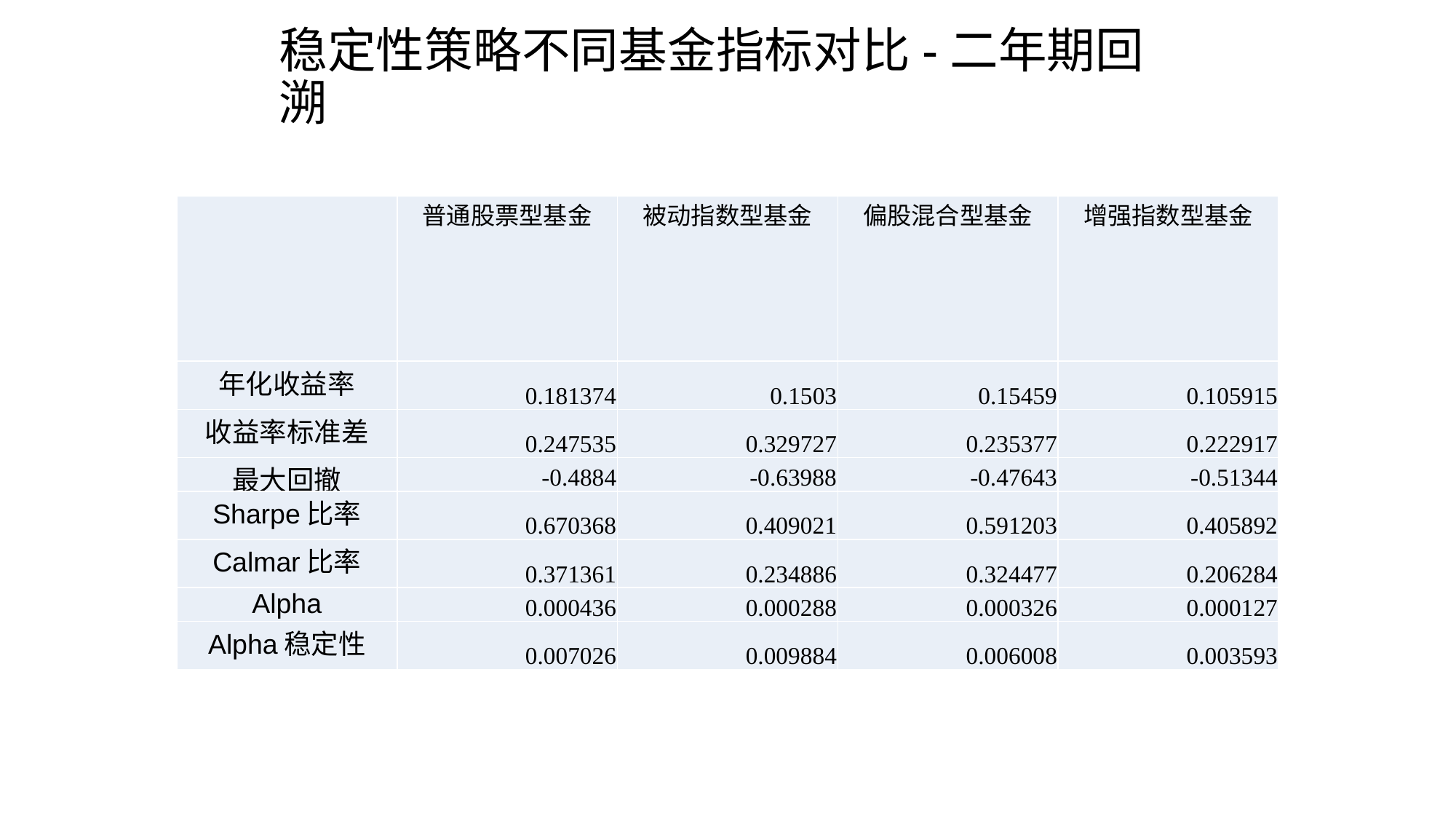

# 稳定性策略不同基金指标对比-二年期回溯
|  | 普通股票型基金 | 被动指数型基金 | 偏股混合型基金 | 增强指数型基金 |
| --- | --- | --- | --- | --- |
| 年化收益率 | 0.181374 | 0.1503 | 0.15459 | 0.105915 |
| 收益率标准差 | 0.247535 | 0.329727 | 0.235377 | 0.222917 |
| 最大回撤 | -0.4884 | -0.63988 | -0.47643 | -0.51344 |
| Sharpe比率 | 0.670368 | 0.409021 | 0.591203 | 0.405892 |
| Calmar比率 | 0.371361 | 0.234886 | 0.324477 | 0.206284 |
| Alpha | 0.000436 | 0.000288 | 0.000326 | 0.000127 |
| Alpha稳定性 | 0.007026 | 0.009884 | 0.006008 | 0.003593 |